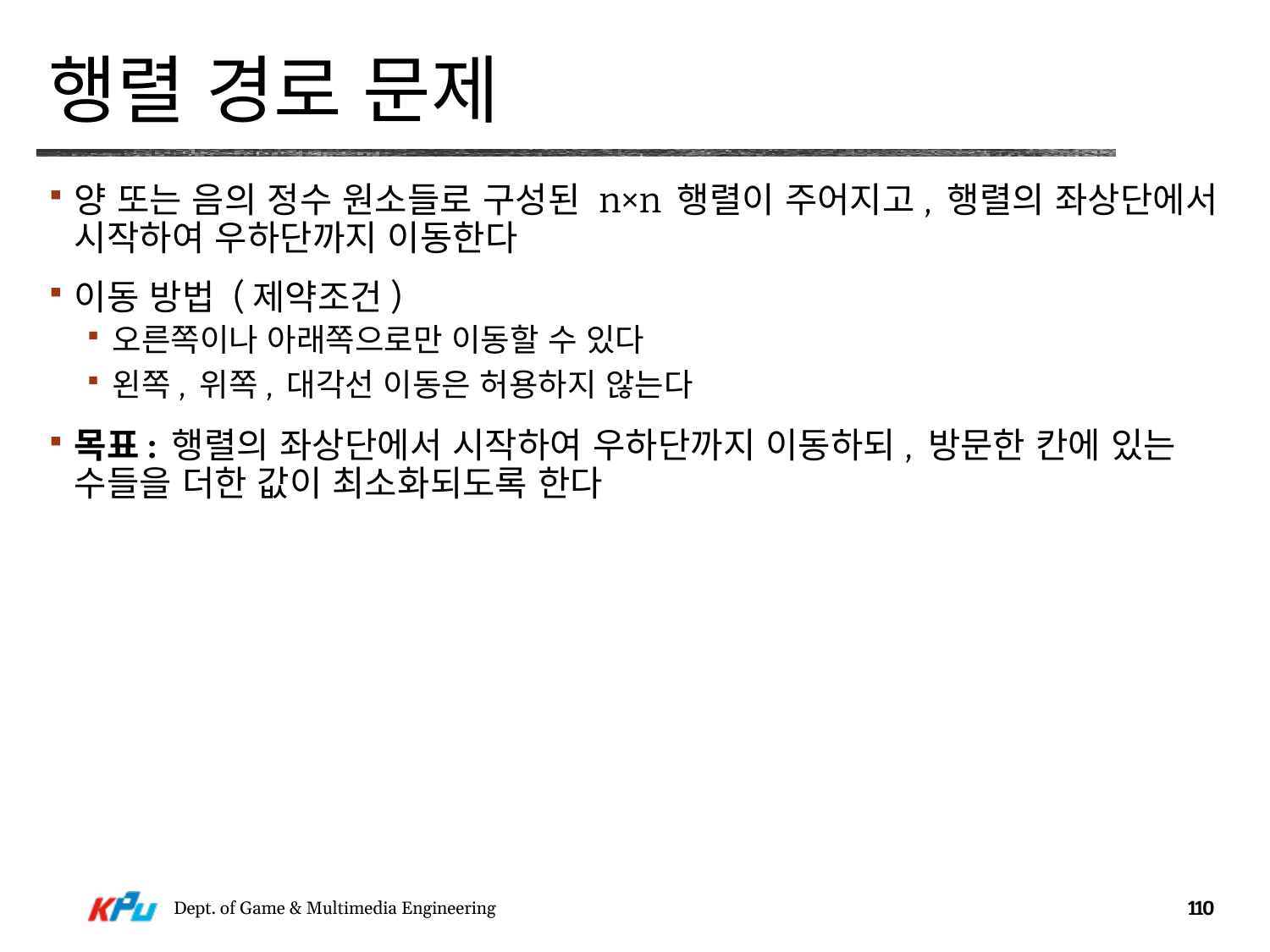

# 행렬 경로 문제
양 또는 음의 정수 원소들로 구성된 n×n 행렬이 주어지고, 행렬의 좌상단에서 시작하여 우하단까지 이동한다
이동 방법 (제약조건)
오른쪽이나 아래쪽으로만 이동할 수 있다
왼쪽, 위쪽, 대각선 이동은 허용하지 않는다
목표: 행렬의 좌상단에서 시작하여 우하단까지 이동하되, 방문한 칸에 있는 수들을 더한 값이 최소화되도록 한다
Dept. of Game & Multimedia Engineering
110